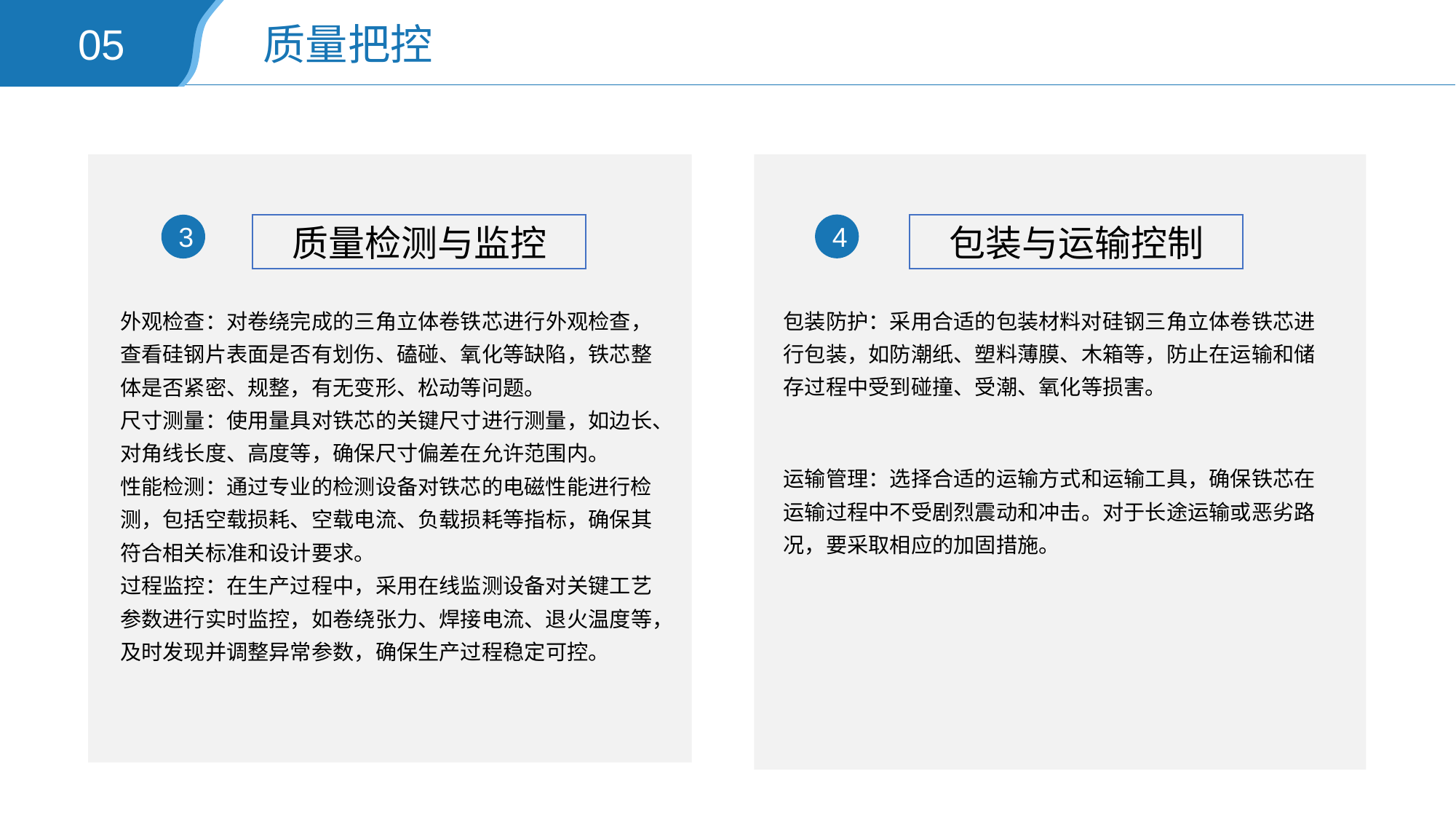

05
质量把控

质量检测与监控
包装与运输控制
4
3
包装防护：采用合适的包装材料对硅钢三角立体卷铁芯进行包装，如防潮纸、塑料薄膜、木箱等，防止在运输和储存过程中受到碰撞、受潮、氧化等损害。
运输管理：选择合适的运输方式和运输工具，确保铁芯在运输过程中不受剧烈震动和冲击。对于长途运输或恶劣路况，要采取相应的加固措施。
外观检查：对卷绕完成的三角立体卷铁芯进行外观检查，查看硅钢片表面是否有划伤、磕碰、氧化等缺陷，铁芯整体是否紧密、规整，有无变形、松动等问题。
尺寸测量：使用量具对铁芯的关键尺寸进行测量，如边长、对角线长度、高度等，确保尺寸偏差在允许范围内。
性能检测：通过专业的检测设备对铁芯的电磁性能进行检测，包括空载损耗、空载电流、负载损耗等指标，确保其符合相关标准和设计要求。
过程监控：在生产过程中，采用在线监测设备对关键工艺参数进行实时监控，如卷绕张力、焊接电流、退火温度等，及时发现并调整异常参数，确保生产过程稳定可控。